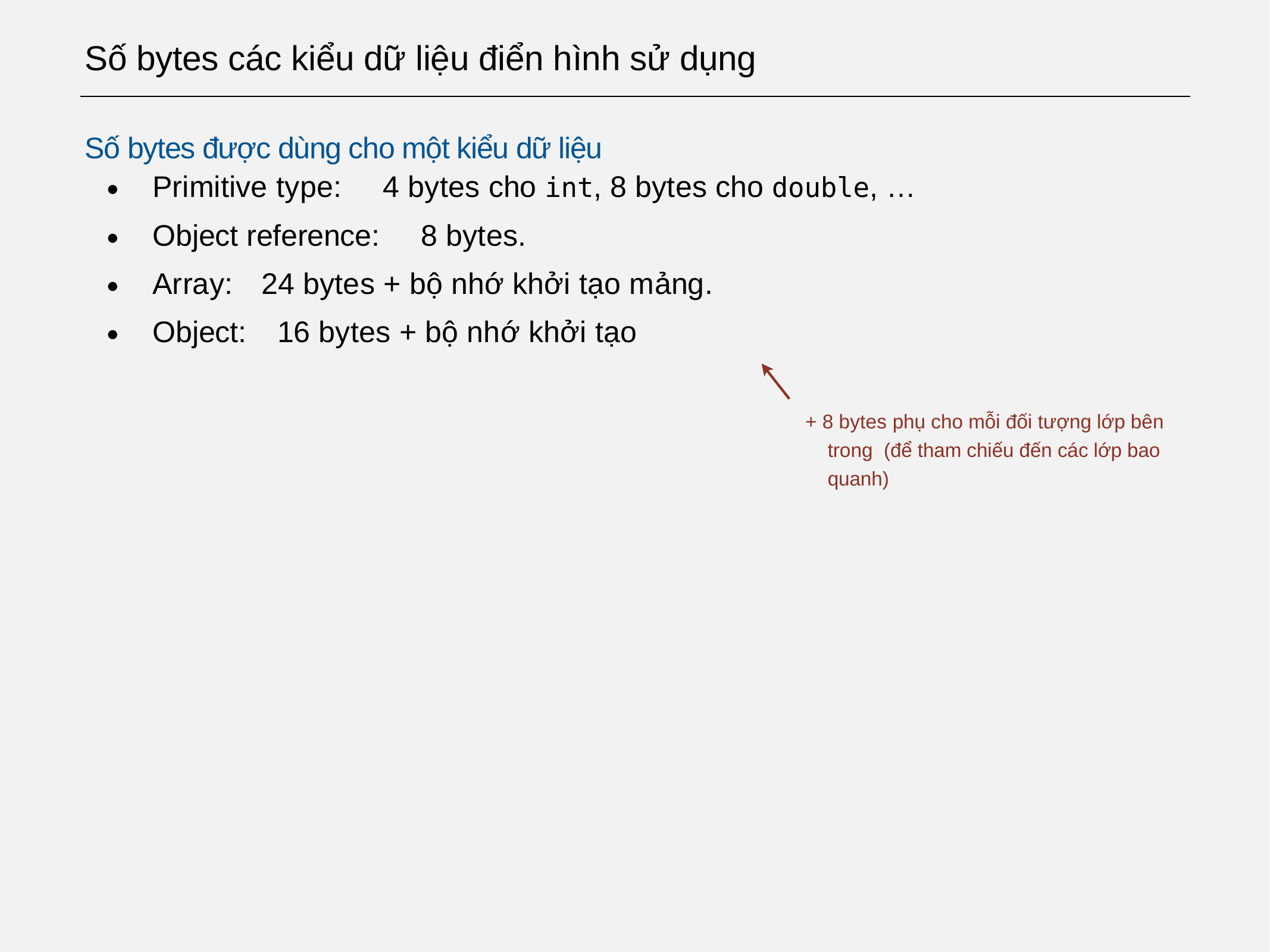

# Số bytes các kiểu dữ liệu điển hình sử dụng
Số bytes được dùng cho một kiểu dữ liệu
・Primitive type:	4 bytes cho int, 8 bytes cho double, …
・Object reference:	8 bytes.
・Array:	24 bytes + bộ nhớ khởi tạo mảng.
・Object:	16 bytes + bộ nhớ khởi tạo

+ 8 bytes phụ cho mỗi đối tượng lớp bên trong  (để tham chiếu đến các lớp bao quanh)
70